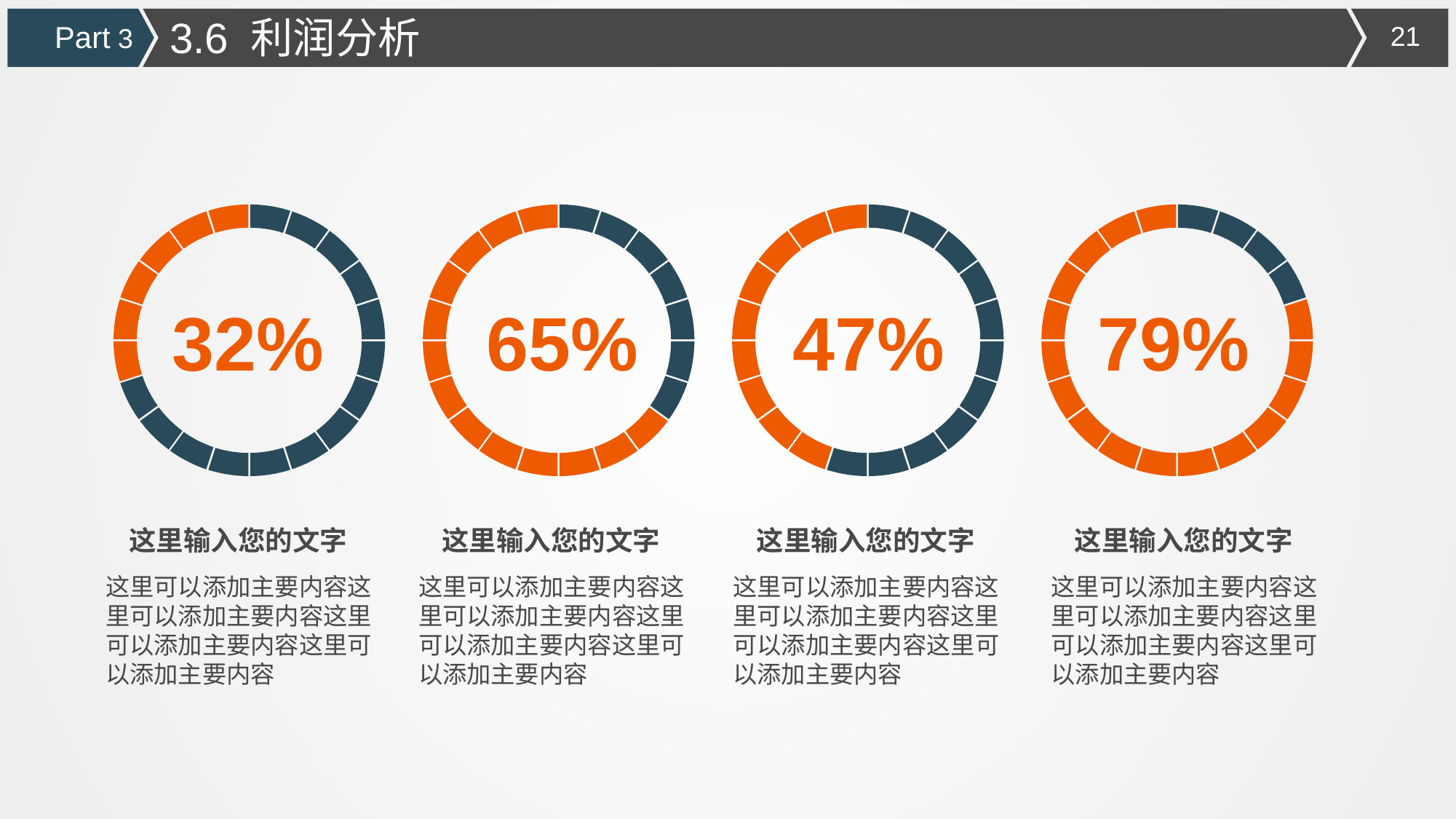

3.6 利润分析
Part 3

32%
65%
47%
79%
这里输入您的文字
这里输入您的文字
这里输入您的文字
这里输入您的文字
这里可以添加主要内容这里可以添加主要内容这里可以添加主要内容这里可以添加主要内容
这里可以添加主要内容这里可以添加主要内容这里可以添加主要内容这里可以添加主要内容
这里可以添加主要内容这里可以添加主要内容这里可以添加主要内容这里可以添加主要内容
这里可以添加主要内容这里可以添加主要内容这里可以添加主要内容这里可以添加主要内容